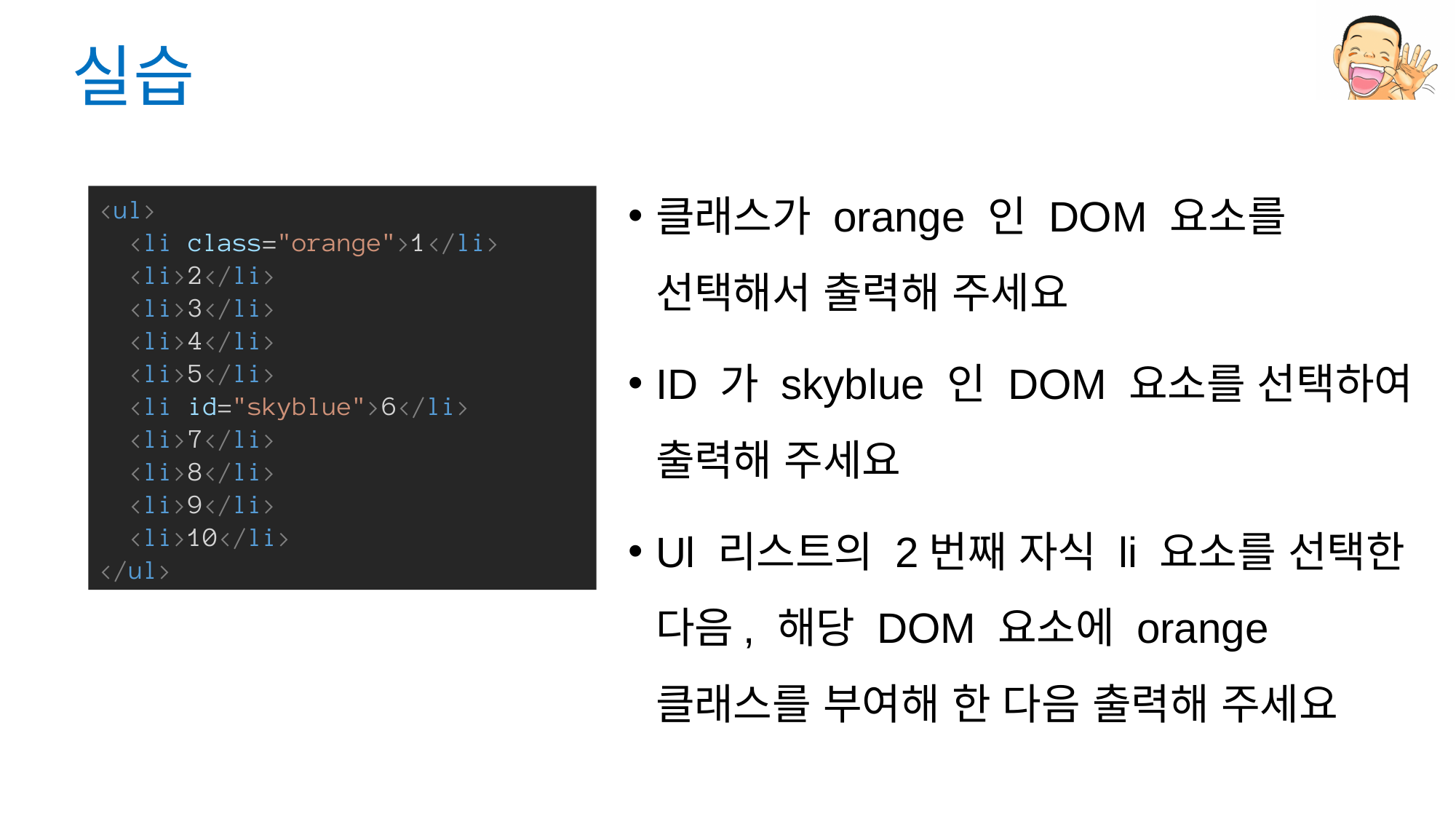

# 실습
클래스가 orange 인 DOM 요소를 선택해서 출력해 주세요
ID 가 skyblue 인 DOM 요소를 선택하여 출력해 주세요
Ul 리스트의 2번째 자식 li 요소를 선택한 다음, 해당 DOM 요소에 orange 클래스를 부여해 한 다음 출력해 주세요
<ul>
  <li class="orange">1</li>
  <li>2</li>
  <li>3</li>
  <li>4</li>
  <li>5</li>
  <li id="skyblue">6</li>
  <li>7</li>
  <li>8</li>
  <li>9</li>
  <li>10</li>
</ul>